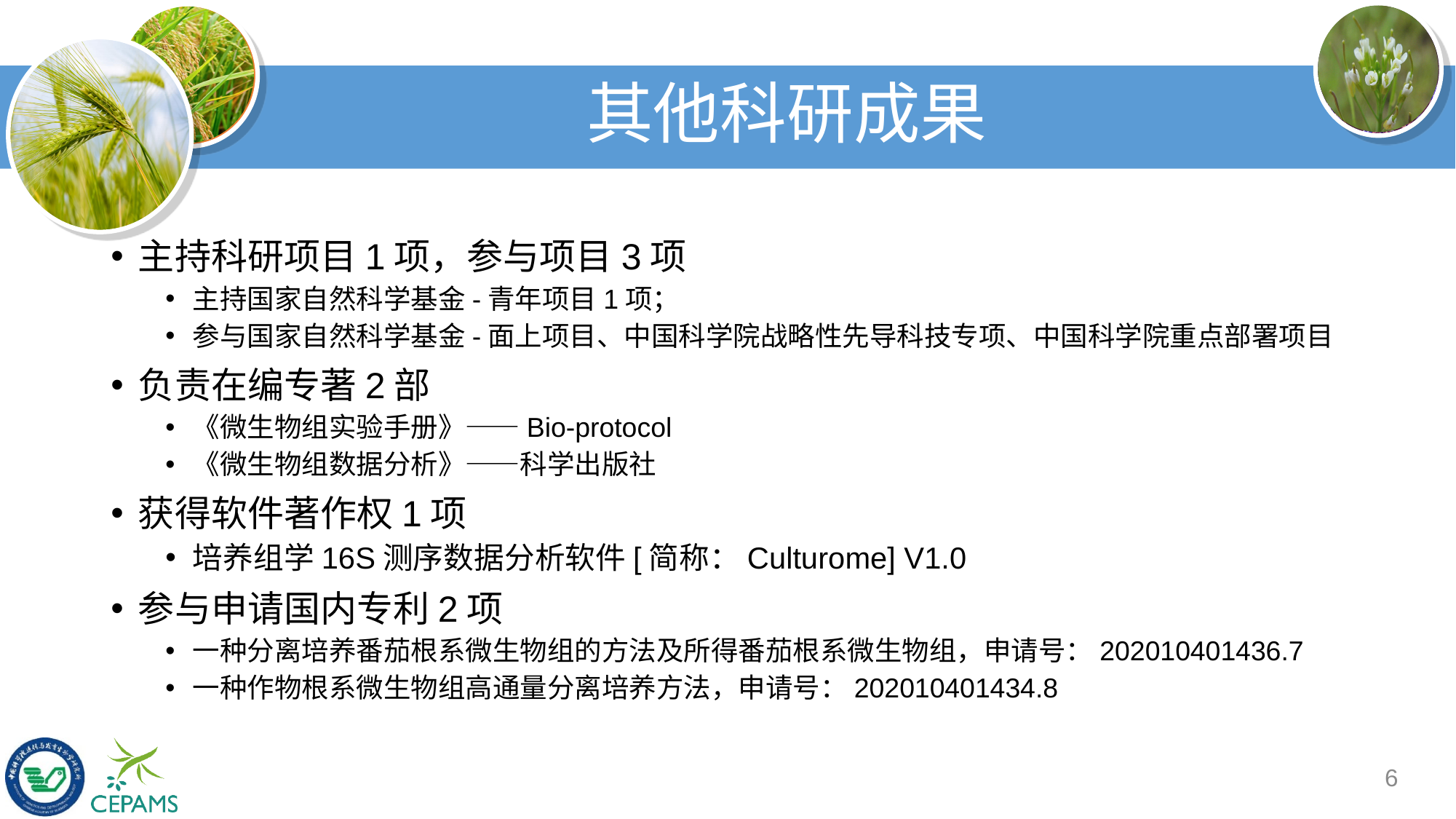

# 其他科研成果
主持科研项目1项，参与项目3项
主持国家自然科学基金-青年项目1项；
参与国家自然科学基金-面上项目、中国科学院战略性先导科技专项、中国科学院重点部署项目
负责在编专著2部
《微生物组实验手册》——Bio-protocol
《微生物组数据分析》——科学出版社
获得软件著作权1项
培养组学16S测序数据分析软件[简称：Culturome] V1.0
参与申请国内专利2项
一种分离培养番茄根系微生物组的方法及所得番茄根系微生物组，申请号：202010401436.7
一种作物根系微生物组高通量分离培养方法，申请号：202010401434.8
6